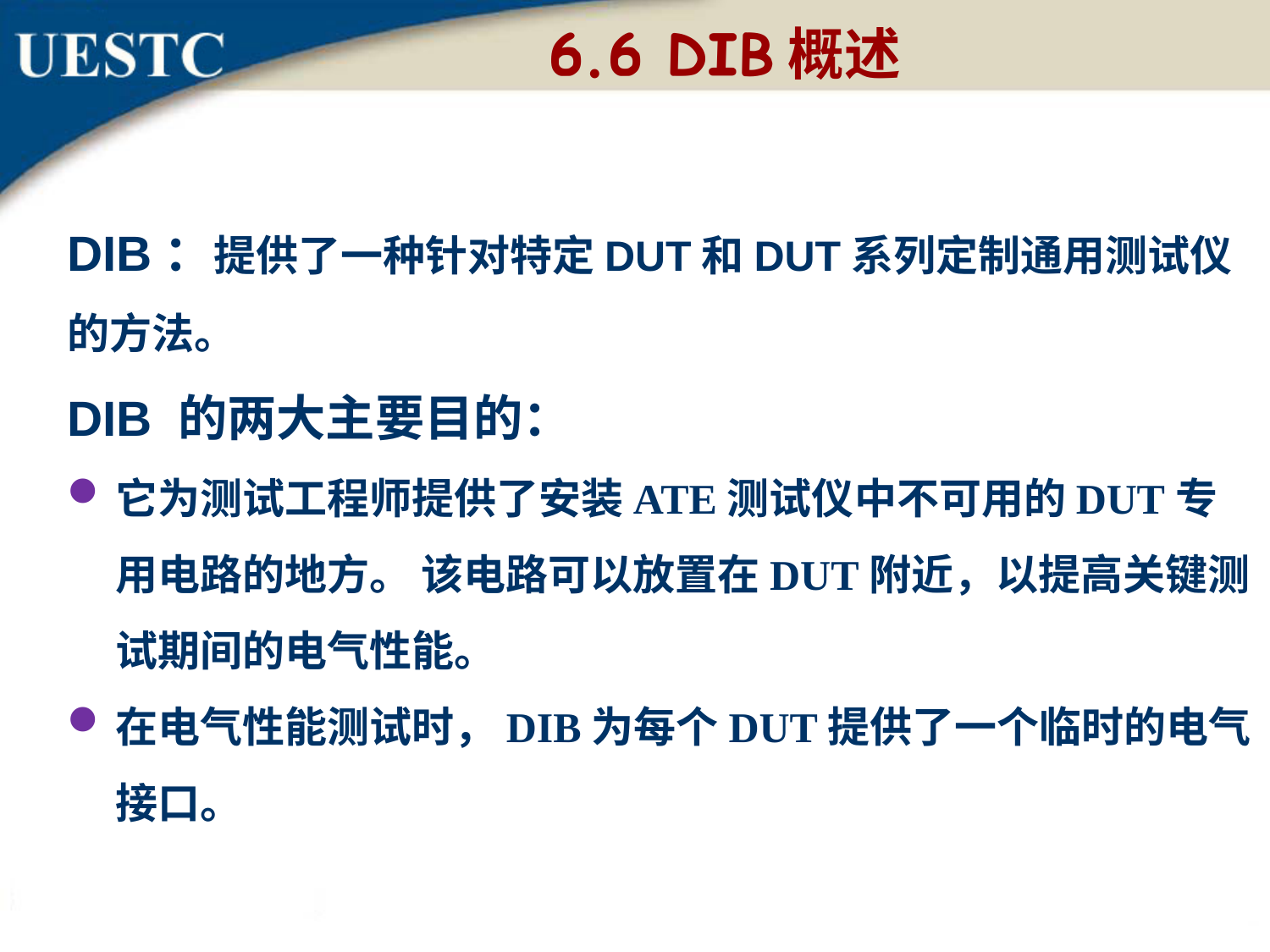

6.6 DIB概述
DIB：提供了一种针对特定DUT和DUT系列定制通用测试仪的方法。
DIB 的两大主要目的：
它为测试工程师提供了安装ATE测试仪中不可用的DUT专用电路的地方。 该电路可以放置在DUT附近，以提高关键测试期间的电气性能。
在电气性能测试时，DIB为每个DUT提供了一个临时的电气接口。